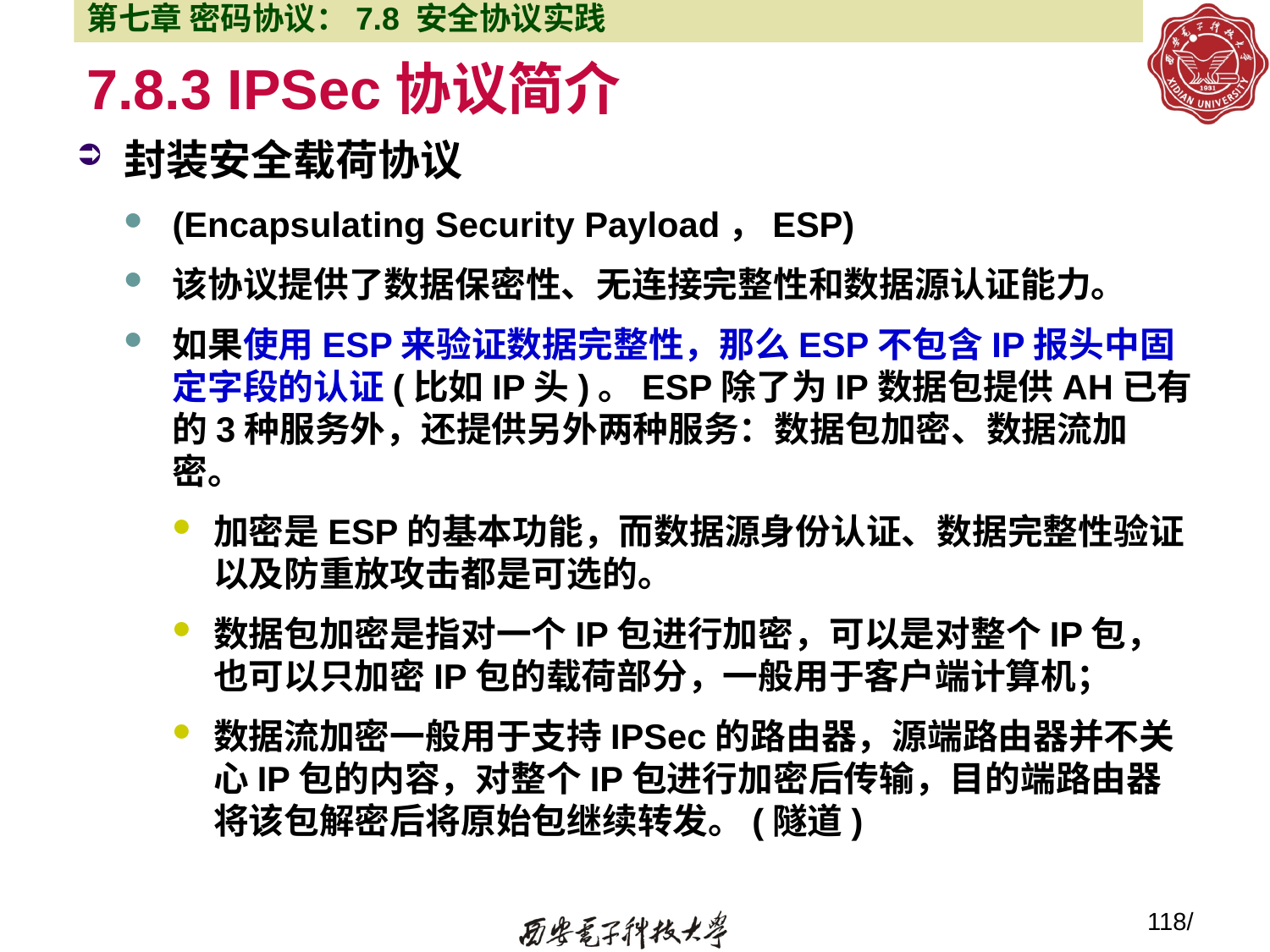

第七章 密码协议：7.8 安全协议实践
# 7.8.3 IPSec协议简介
封装安全载荷协议
(Encapsulating Security Payload，ESP)
该协议提供了数据保密性、无连接完整性和数据源认证能力。
如果使用ESP来验证数据完整性，那么ESP不包含IP报头中固定字段的认证(比如IP头)。ESP除了为IP数据包提供AH已有的3种服务外，还提供另外两种服务：数据包加密、数据流加密。
加密是ESP的基本功能，而数据源身份认证、数据完整性验证以及防重放攻击都是可选的。
数据包加密是指对一个IP包进行加密，可以是对整个IP包，也可以只加密IP包的载荷部分，一般用于客户端计算机；
数据流加密一般用于支持IPSec的路由器，源端路由器并不关心IP包的内容，对整个IP包进行加密后传输，目的端路由器将该包解密后将原始包继续转发。(隧道)
118/